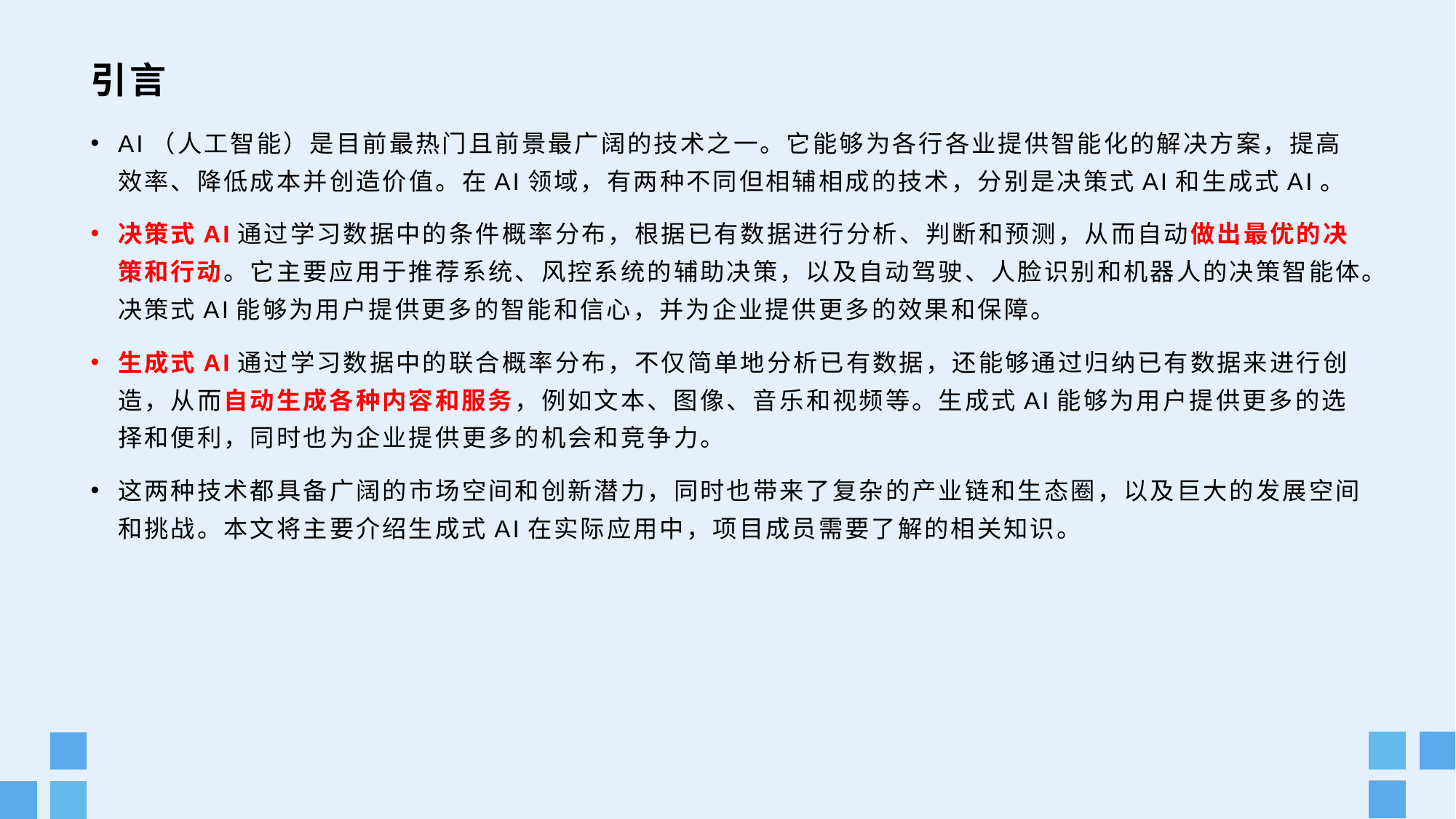

# 引言
AI（人工智能）是目前最热门且前景最广阔的技术之一。它能够为各行各业提供智能化的解决方案，提高效率、降低成本并创造价值。在AI领域，有两种不同但相辅相成的技术，分别是决策式AI和生成式AI。
决策式AI通过学习数据中的条件概率分布，根据已有数据进行分析、判断和预测，从而自动做出最优的决策和行动。它主要应用于推荐系统、风控系统的辅助决策，以及自动驾驶、人脸识别和机器人的决策智能体。决策式AI能够为用户提供更多的智能和信心，并为企业提供更多的效果和保障。
生成式AI通过学习数据中的联合概率分布，不仅简单地分析已有数据，还能够通过归纳已有数据来进行创造，从而自动生成各种内容和服务，例如文本、图像、音乐和视频等。生成式AI能够为用户提供更多的选择和便利，同时也为企业提供更多的机会和竞争力。
这两种技术都具备广阔的市场空间和创新潜力，同时也带来了复杂的产业链和生态圈，以及巨大的发展空间和挑战。本文将主要介绍生成式AI在实际应用中，项目成员需要了解的相关知识。